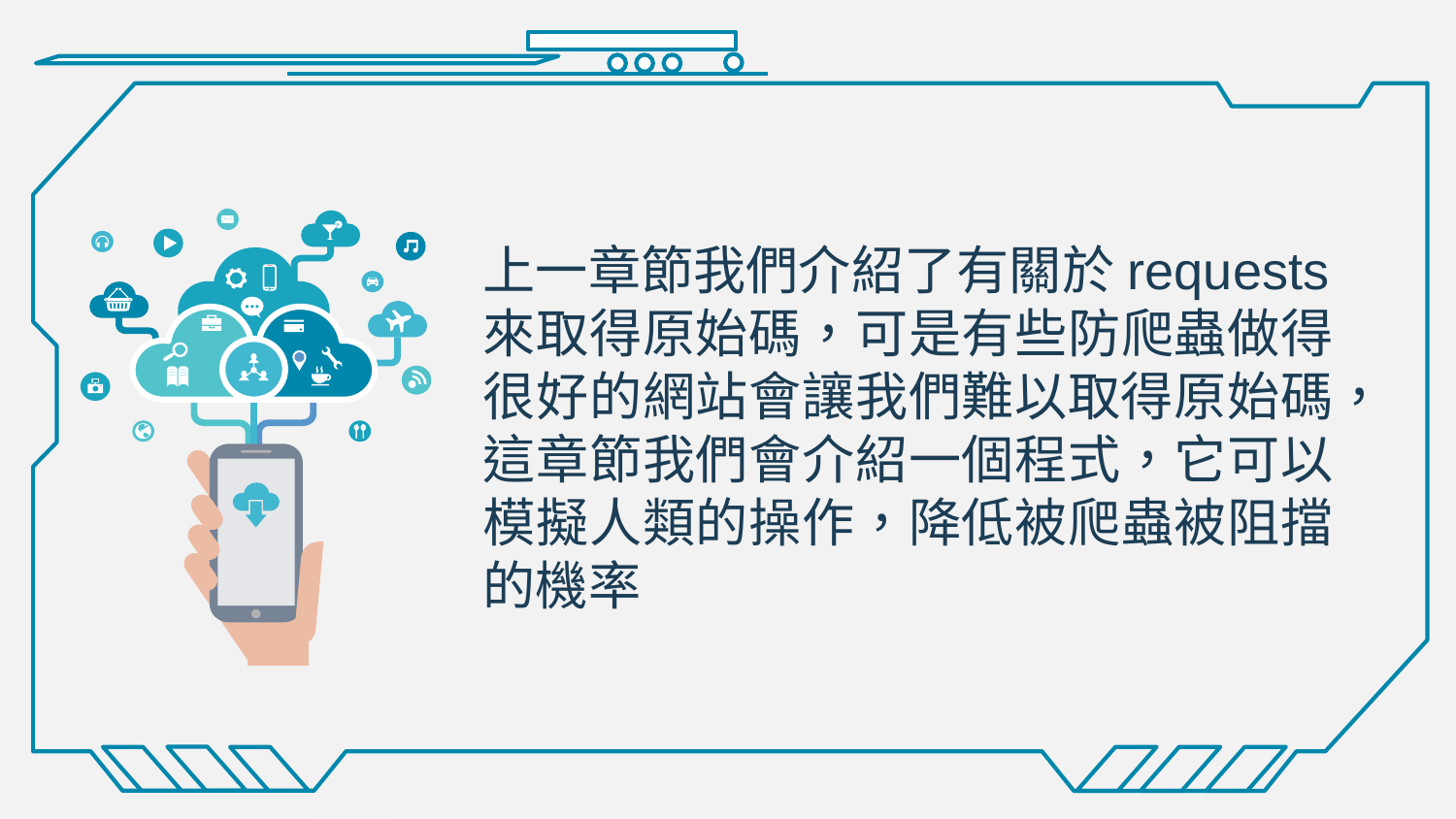

上一章節我們介紹了有關於requests來取得原始碼，可是有些防爬蟲做得很好的網站會讓我們難以取得原始碼，這章節我們會介紹一個程式，它可以模擬人類的操作，降低被爬蟲被阻擋的機率